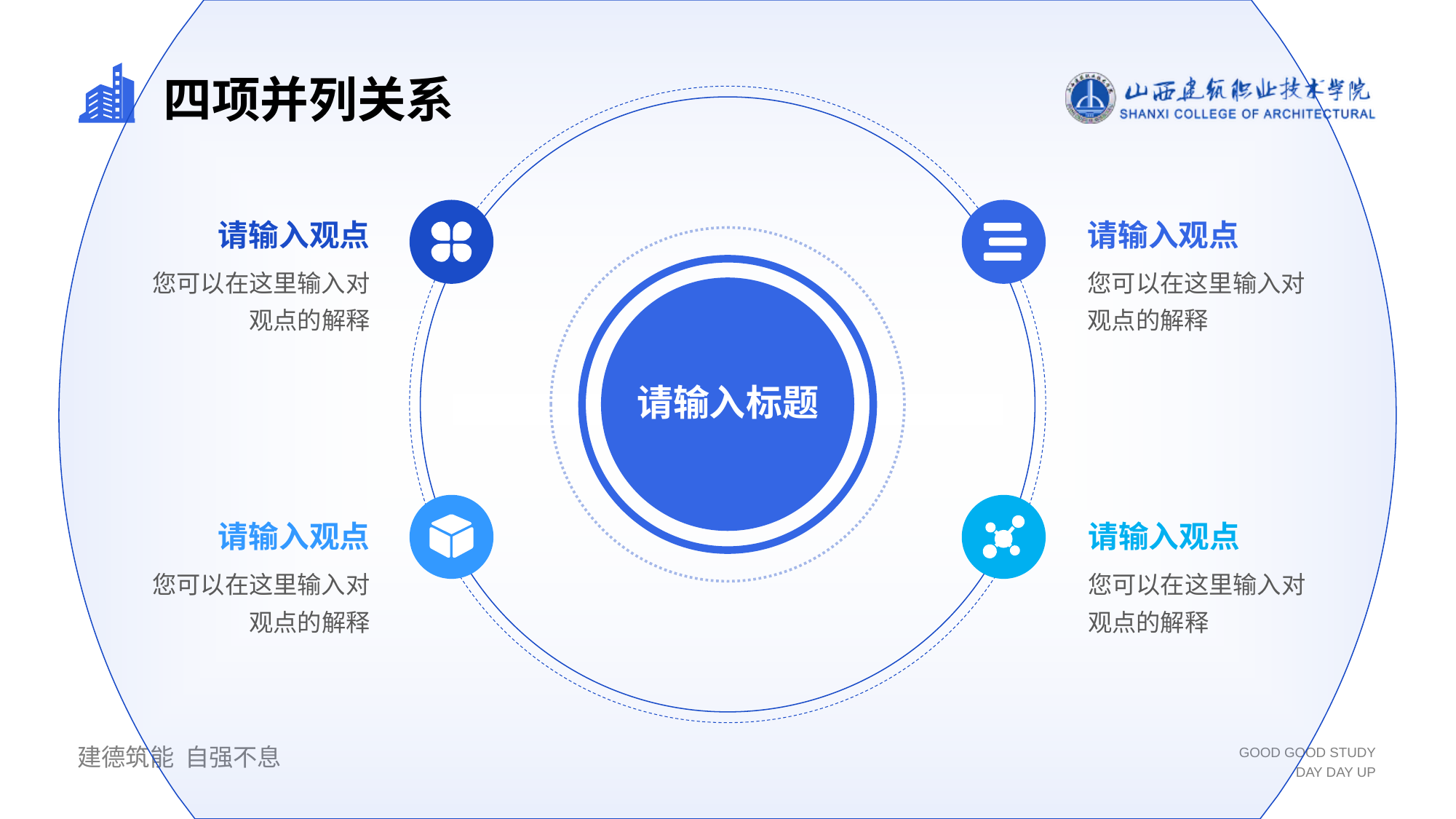

# 四项并列关系

请输入观点
请输入观点

您可以在这里输入对观点的解释
您可以在这里输入对观点的解释

请输入标题

请输入观点
请输入观点

您可以在这里输入对观点的解释
您可以在这里输入对观点的解释